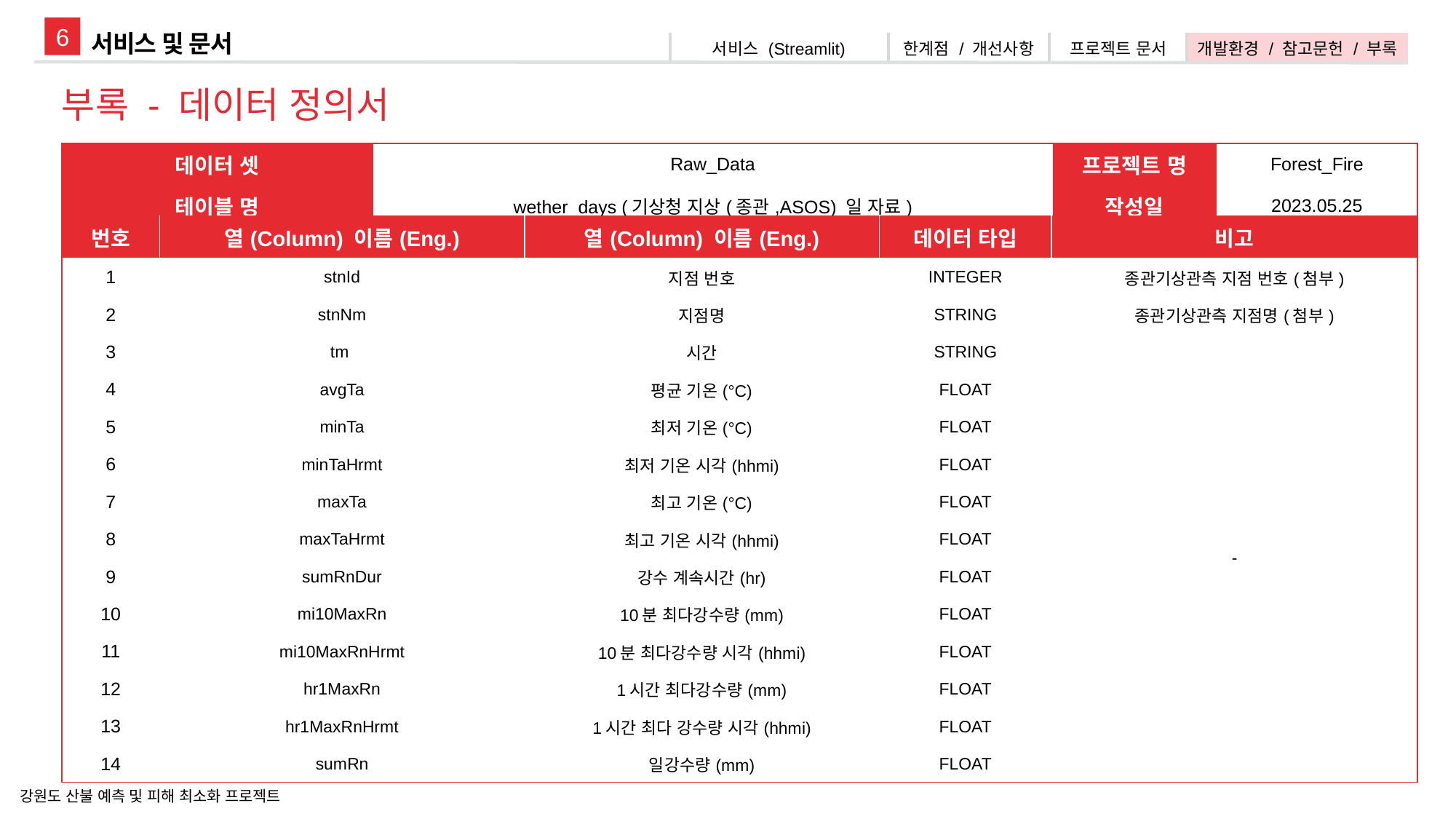

6
서비스 및 문서
| 서비스 (Streamlit) | 한계점 / 개선사항 | 프로젝트 문서 | 개발환경 / 참고문헌 / 부록 |
| --- | --- | --- | --- |
부록 - 데이터 정의서
| 데이터 셋 | Raw\_Data | 프로젝트 명 | Forest\_Fire |
| --- | --- | --- | --- |
| 테이블 명 | wether\_days (기상청 지상(종관,ASOS) 일 자료) | 작성일 | 2023.05.25 |
| 번호 | 열(Column) 이름(Eng.) | 열(Column) 이름(Eng.) | 데이터 타입 | 비고 |
| --- | --- | --- | --- | --- |
| 1 | stnId | 지점 번호 | INTEGER | 종관기상관측 지점 번호(첨부) |
| 2 | stnNm | 지점명 | STRING | 종관기상관측 지점명(첨부) |
| 3 | tm | 시간 | STRING | - |
| 4 | avgTa | 평균 기온(°C) | FLOAT |  |
| 5 | minTa | 최저 기온(°C) | FLOAT |  |
| 6 | minTaHrmt | 최저 기온 시각(hhmi) | FLOAT |  |
| 7 | maxTa | 최고 기온(°C) | FLOAT |  |
| 8 | maxTaHrmt | 최고 기온 시각(hhmi) | FLOAT |  |
| 9 | sumRnDur | 강수 계속시간(hr) | FLOAT |  |
| 10 | mi10MaxRn | 10분 최다강수량(mm) | FLOAT |  |
| 11 | mi10MaxRnHrmt | 10분 최다강수량 시각(hhmi) | FLOAT |  |
| 12 | hr1MaxRn | 1시간 최다강수량(mm) | FLOAT |  |
| 13 | hr1MaxRnHrmt | 1시간 최다 강수량 시각(hhmi) | FLOAT |  |
| 14 | sumRn | 일강수량(mm) | FLOAT |  |
강원도 산불 예측 및 피해 최소화 프로젝트